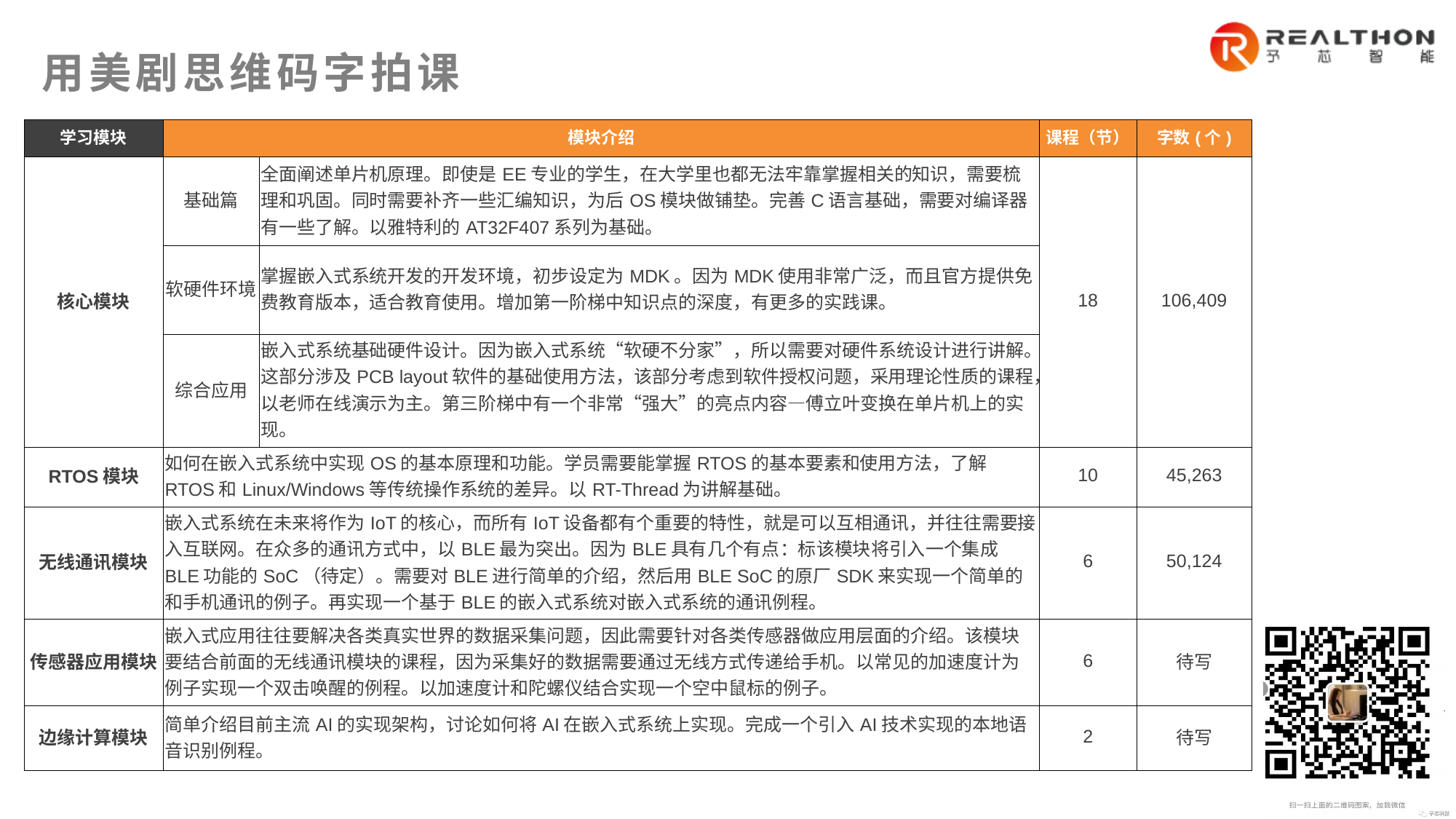

用美剧思维码字拍课
| 学习模块 | 模块介绍 |  | 课程（节） | 字数(个) |
| --- | --- | --- | --- | --- |
| 核心模块 | 基础篇 | 全面阐述单片机原理。即使是EE专业的学生，在大学里也都无法牢靠掌握相关的知识，需要梳理和巩固。同时需要补齐一些汇编知识，为后OS模块做铺垫。完善C语言基础，需要对编译器有一些了解。以雅特利的AT32F407系列为基础。 | 18 | 106,409 |
|  | 软硬件环境 | 掌握嵌入式系统开发的开发环境，初步设定为MDK。因为MDK使用非常广泛，而且官方提供免费教育版本，适合教育使用。增加第一阶梯中知识点的深度，有更多的实践课。 |  |  |
|  | 综合应用 | 嵌入式系统基础硬件设计。因为嵌入式系统“软硬不分家”，所以需要对硬件系统设计进行讲解。这部分涉及PCB layout软件的基础使用方法，该部分考虑到软件授权问题，采用理论性质的课程，以老师在线演示为主。第三阶梯中有一个非常“强大”的亮点内容—傅立叶变换在单片机上的实现。 |  |  |
| RTOS模块 | 如何在嵌入式系统中实现OS的基本原理和功能。学员需要能掌握RTOS的基本要素和使用方法，了解RTOS和Linux/Windows等传统操作系统的差异。以RT-Thread为讲解基础。 |  | 10 | 45,263 |
| 无线通讯模块 | 嵌入式系统在未来将作为IoT的核心，而所有IoT设备都有个重要的特性，就是可以互相通讯，并往往需要接入互联网。在众多的通讯方式中，以BLE最为突出。因为BLE具有几个有点：标该模块将引入一个集成BLE功能的SoC（待定）。需要对BLE进行简单的介绍，然后用BLE SoC的原厂SDK来实现一个简单的和手机通讯的例子。再实现一个基于BLE的嵌入式系统对嵌入式系统的通讯例程。 |  | 6 | 50,124 |
| 传感器应用模块 | 嵌入式应用往往要解决各类真实世界的数据采集问题，因此需要针对各类传感器做应用层面的介绍。该模块要结合前面的无线通讯模块的课程，因为采集好的数据需要通过无线方式传递给手机。以常见的加速度计为例子实现一个双击唤醒的例程。以加速度计和陀螺仪结合实现一个空中鼠标的例子。 |  | 6 | 待写 |
| 边缘计算模块 | 简单介绍目前主流AI的实现架构，讨论如何将AI在嵌入式系统上实现。完成一个引入AI技术实现的本地语音识别例程。 |  | 2 | 待写 |